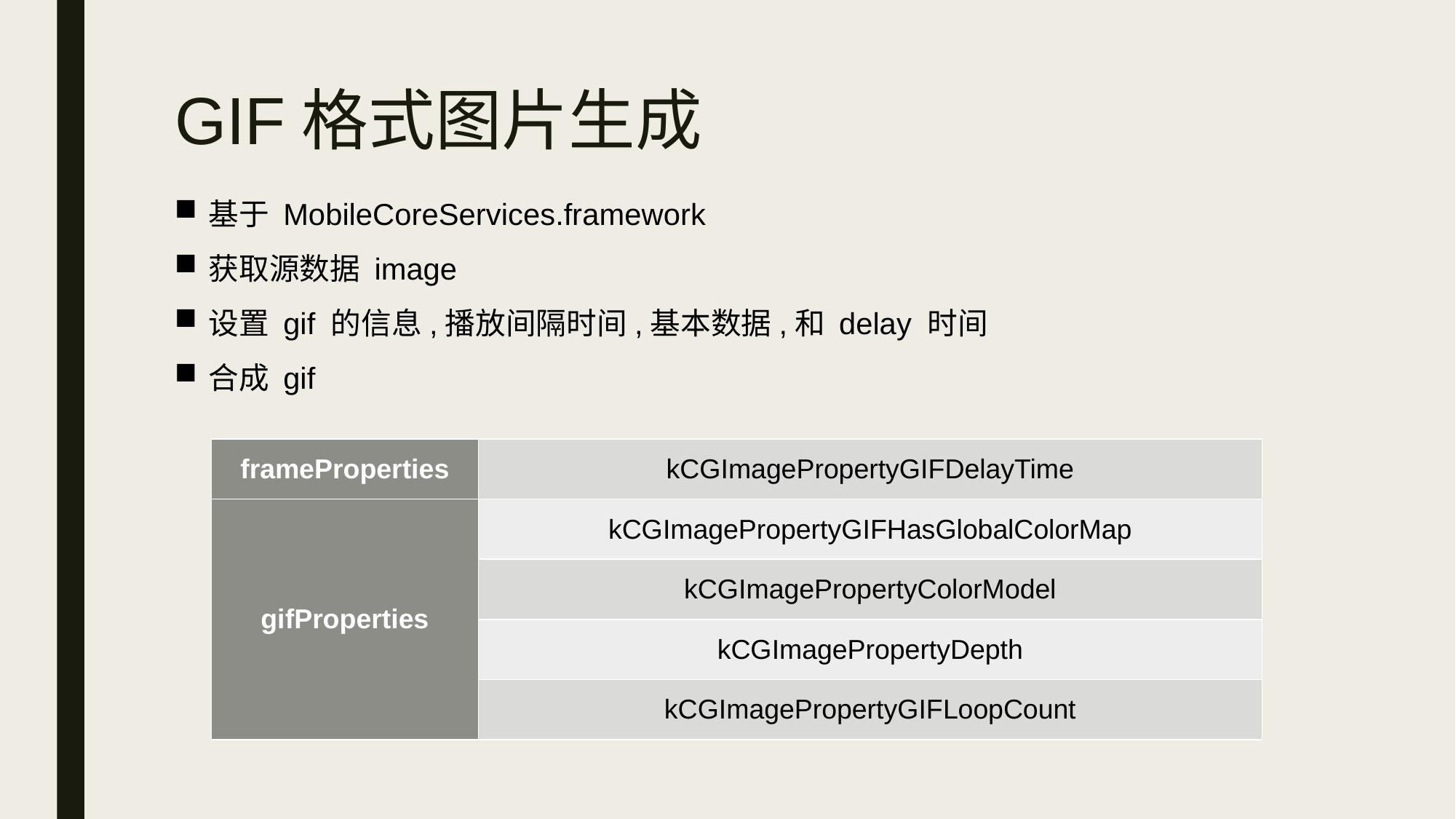

# GIF格式图片生成
基于 MobileCoreServices.framework
获取源数据 image
设置 gif 的信息,播放间隔时间,基本数据,和 delay 时间
合成 gif
| frameProperties | kCGImagePropertyGIFDelayTime |
| --- | --- |
| gifProperties | kCGImagePropertyGIFHasGlobalColorMap |
|  | kCGImagePropertyColorModel |
|  | kCGImagePropertyDepth |
|  | kCGImagePropertyGIFLoopCount |